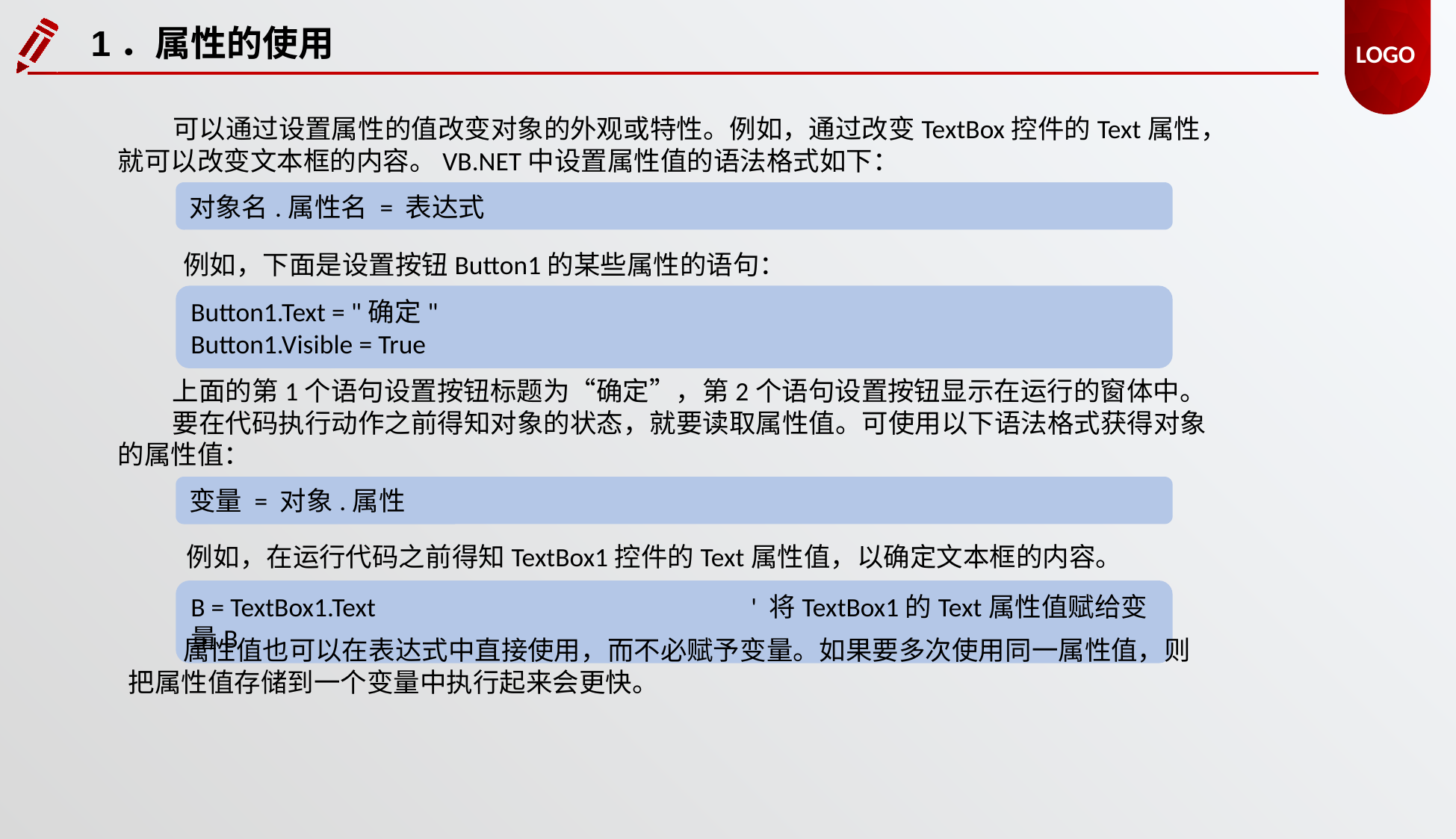

1．属性的使用
可以通过设置属性的值改变对象的外观或特性。例如，通过改变TextBox控件的Text属性，就可以改变文本框的内容。VB.NET中设置属性值的语法格式如下：
对象名.属性名 = 表达式
例如，下面是设置按钮Button1的某些属性的语句：
Button1.Text = "确定"
Button1.Visible = True
上面的第1个语句设置按钮标题为“确定”，第2个语句设置按钮显示在运行的窗体中。
要在代码执行动作之前得知对象的状态，就要读取属性值。可使用以下语法格式获得对象的属性值：
变量 = 对象.属性
例如，在运行代码之前得知TextBox1控件的Text属性值，以确定文本框的内容。
B = TextBox1.Text 				' 将TextBox1的Text属性值赋给变量B
属性值也可以在表达式中直接使用，而不必赋予变量。如果要多次使用同一属性值，则把属性值存储到一个变量中执行起来会更快。